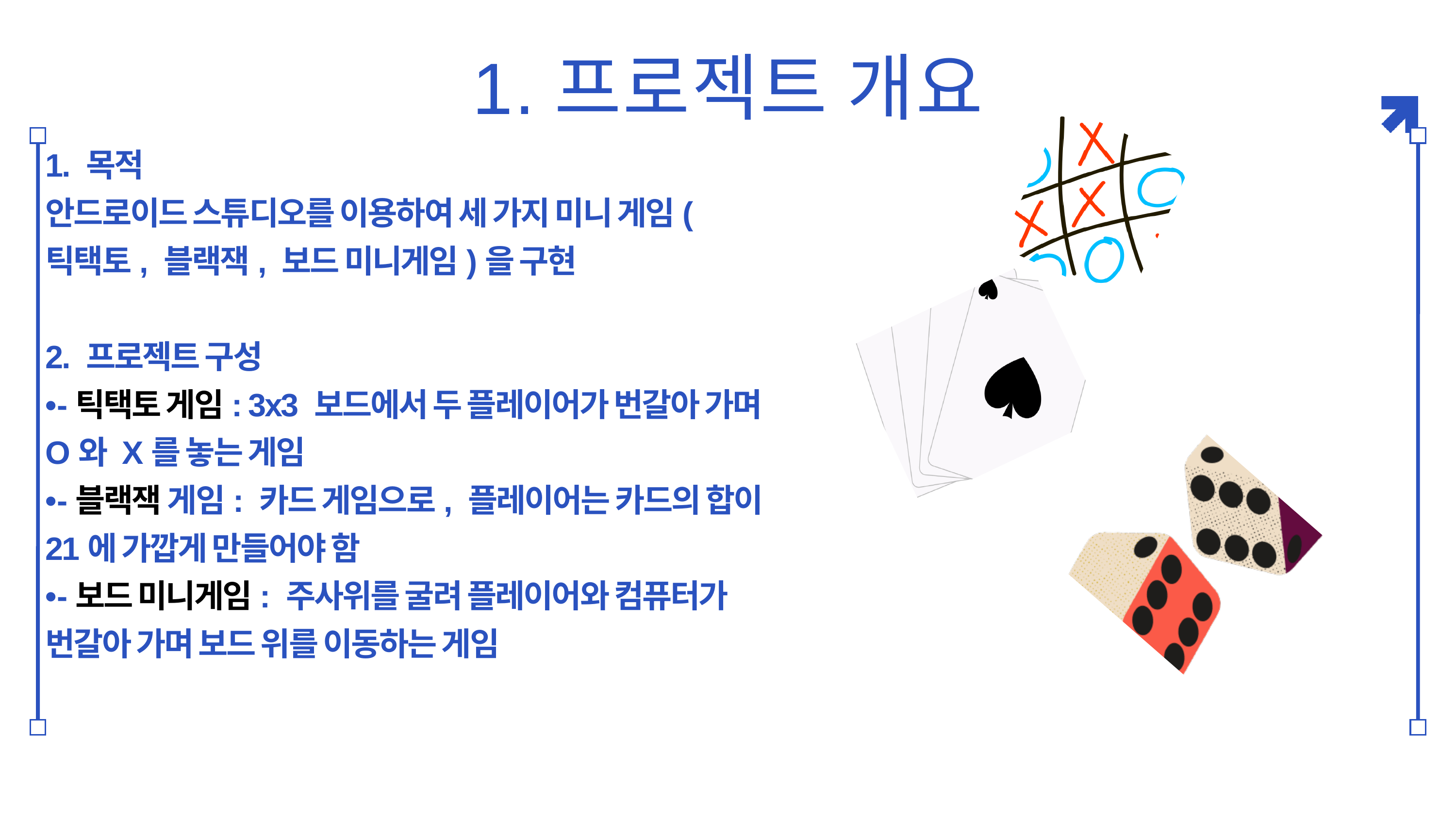

1.프로젝트 개요

1. 목적
안드로이드 스튜디오를 이용하여 세 가지 미니 게임(틱택토, 블랙잭, 보드 미니게임)을 구현

2. 프로젝트 구성
•-틱택토 게임: 3x3 보드에서 두 플레이어가 번갈아 가며 O와 X를 놓는 게임
•-블랙잭 게임: 카드 게임으로, 플레이어는 카드의 합이 21에 가깝게 만들어야 함
•-보드 미니게임: 주사위를 굴려 플레이어와 컴퓨터가 번갈아 가며 보드 위를 이동하는 게임